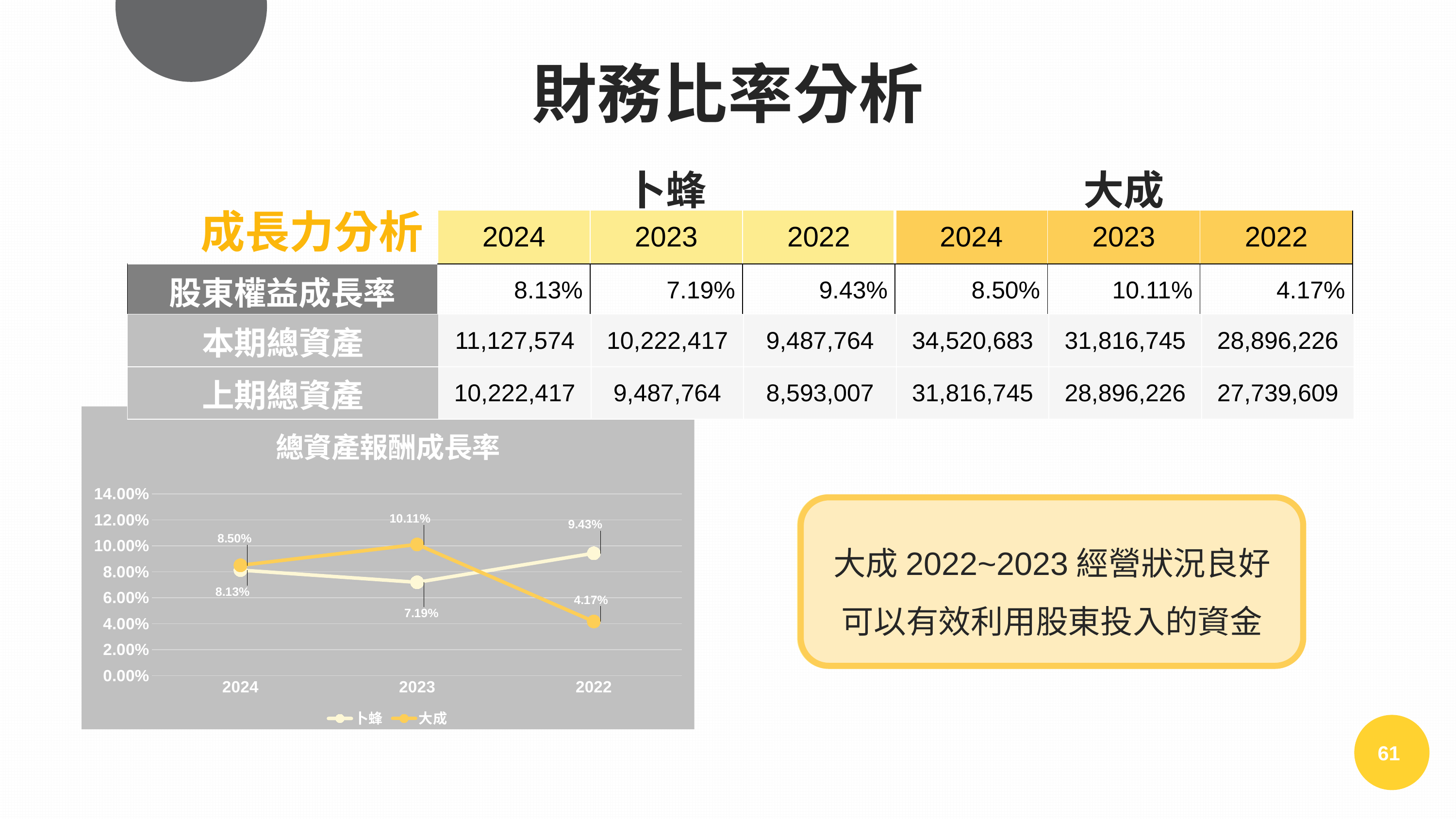

財務比率分析
|  | 卜蜂 |  |  | 大成 |  |  |
| --- | --- | --- | --- | --- | --- | --- |
|  | 2024 | 2023 | 2022 | 2024 | 2023 | 2022 |
| 股東權益成長率 | 8.13% | 7.19% | 9.43% | 8.50% | 10.11% | 4.17% |
成長力分析
| 本期總資產 | 11,127,574 | 10,222,417 | 9,487,764 | 34,520,683 | 31,816,745 | 28,896,226 |
| --- | --- | --- | --- | --- | --- | --- |
| 上期總資產 | 10,222,417 | 9,487,764 | 8,593,007 | 31,816,745 | 28,896,226 | 27,739,609 |

### Chart: 總資產報酬成長率

| Category | 卜蜂 | 大成 |
|---|---|---|
| 2024 | 0.0813 | 0.085 |
| 2023 | 0.0719 | 0.1011 |
| 2022 | 0.0943 | 0.0417 |
卜蜂保留盈餘的先跌後漲
也影響到股東權益的變化
大成2022~2023經營狀況良好
可以有效利用股東投入的資金

61